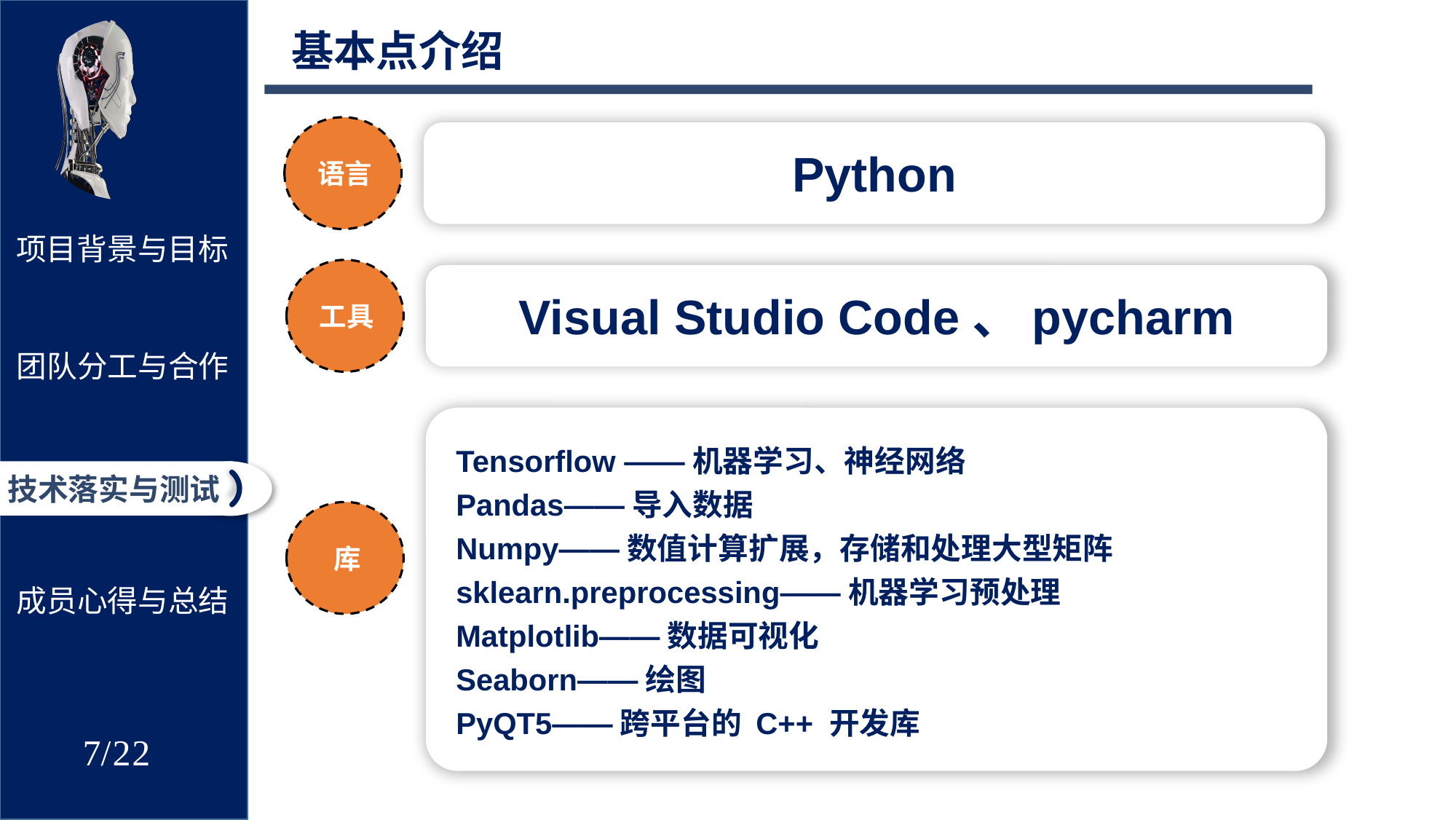

基本点介绍

Python
语言

Visual Studio Code、pycharm
工具

Tensorflow ——机器学习、神经网络
Pandas——导入数据
Numpy——数值计算扩展，存储和处理大型矩阵
sklearn.preprocessing——机器学习预处理
Matplotlib——数据可视化
Seaborn——绘图
PyQT5——跨平台的 C++ 开发库

库